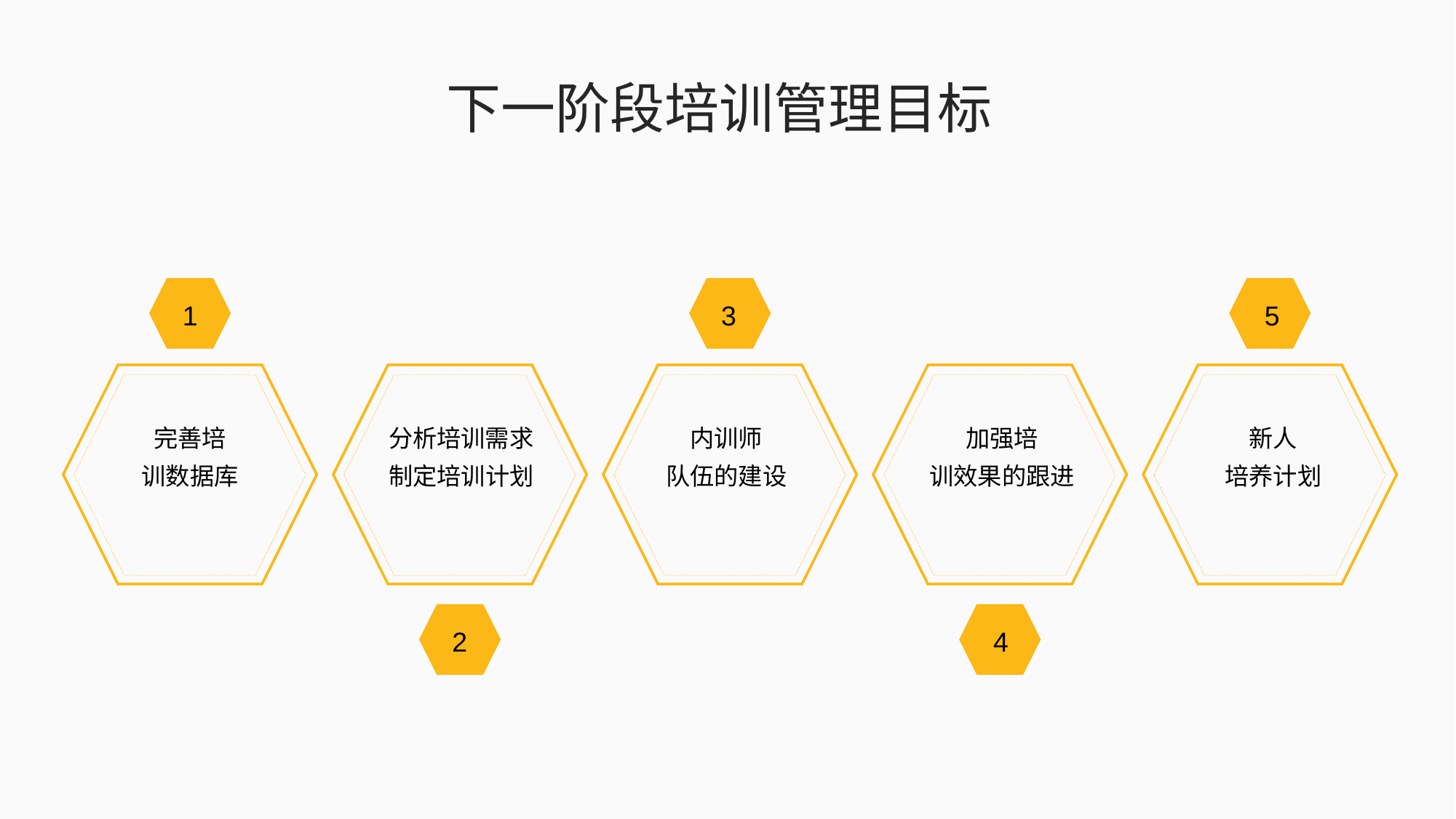

下一阶段培训管理目标

1
3
5

完善培
训数据库
分析培训需求制定培训计划
内训师
队伍的建设
加强培
训效果的跟进
新人
培养计划

2
4